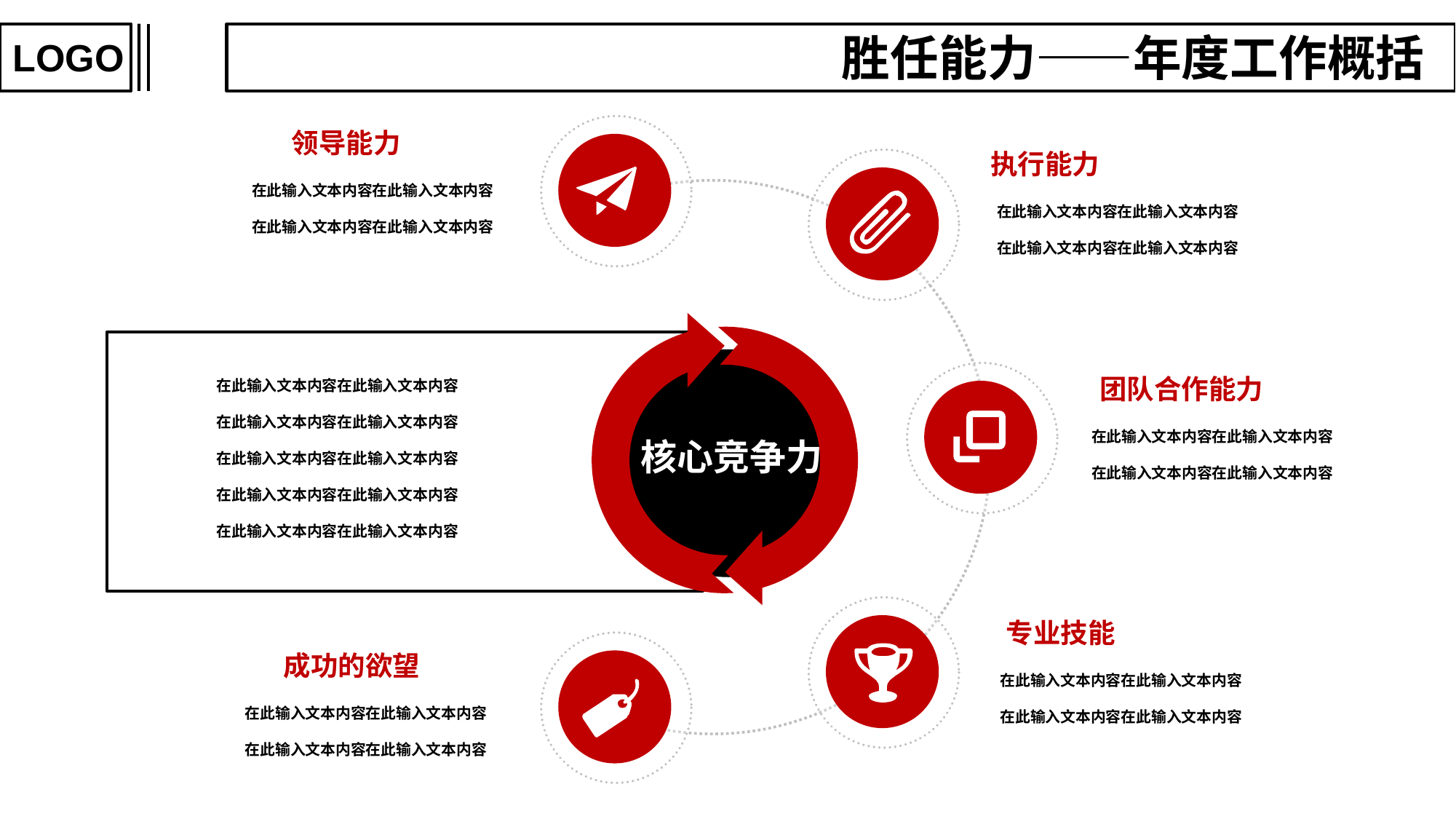

胜任能力——年度工作概括

LOGO

领导能力

执行能力

在此输入文本内容在此输入文本内容

在此输入文本内容在此输入文本内容

在此输入文本内容在此输入文本内容

在此输入文本内容在此输入文本内容

团队合作能力
在此输入文本内容在此输入文本内容

在此输入文本内容在此输入文本内容

在此输入文本内容在此输入文本内容

在此输入文本内容在此输入文本内容

在此输入文本内容在此输入文本内容

在此输入文本内容在此输入文本内容

在此输入文本内容在此输入文本内容
核心竞争力

专业技能

成功的欲望

在此输入文本内容在此输入文本内容

在此输入文本内容在此输入文本内容
在此输入文本内容在此输入文本内容

在此输入文本内容在此输入文本内容